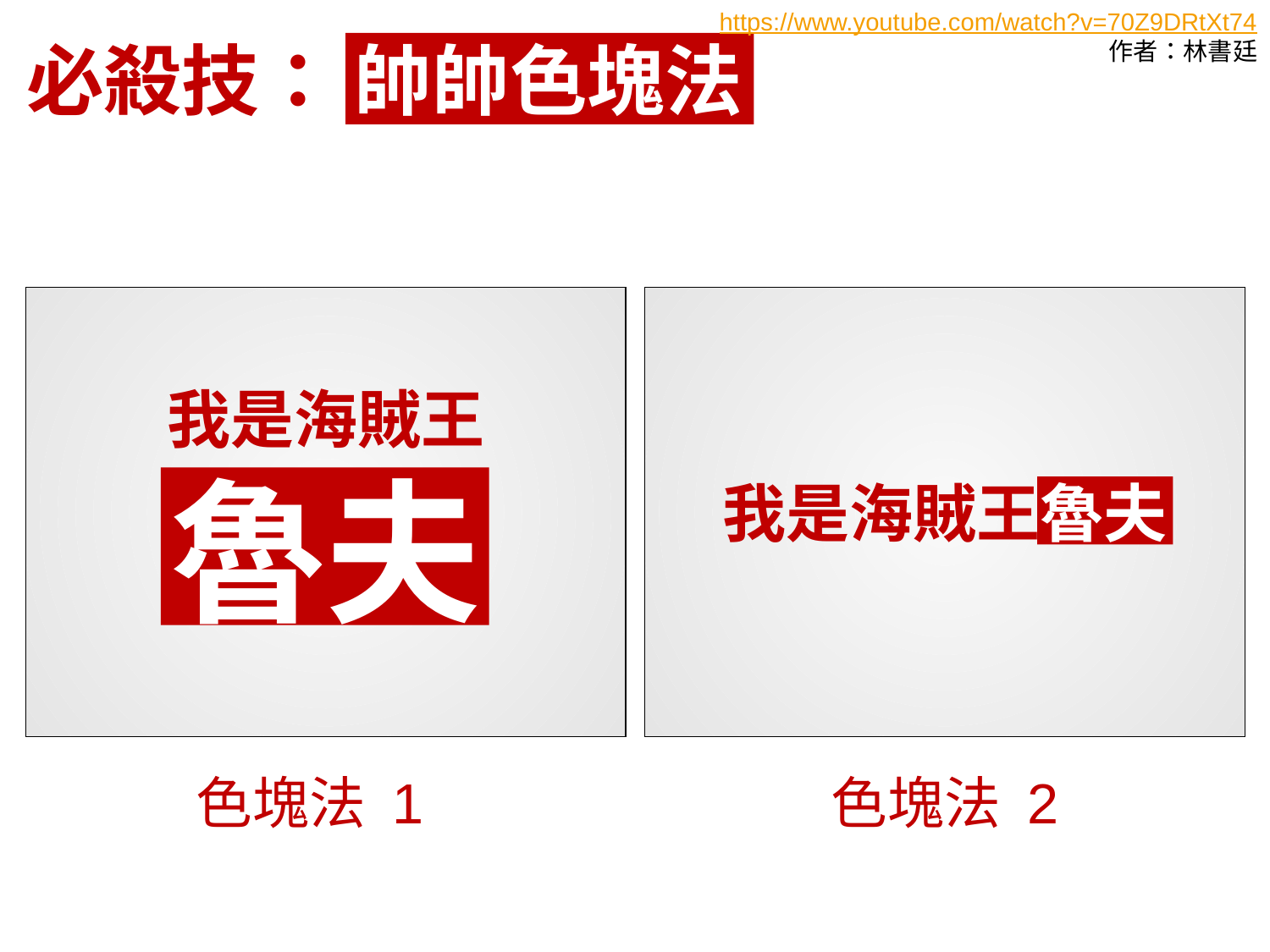

https://www.youtube.com/watch?v=70Z9DRtXt74
作者：林書廷
必殺技： 帥帥色塊法

我是海賊王
魯夫

色塊法 1

我是海賊王魯夫

色塊法 2